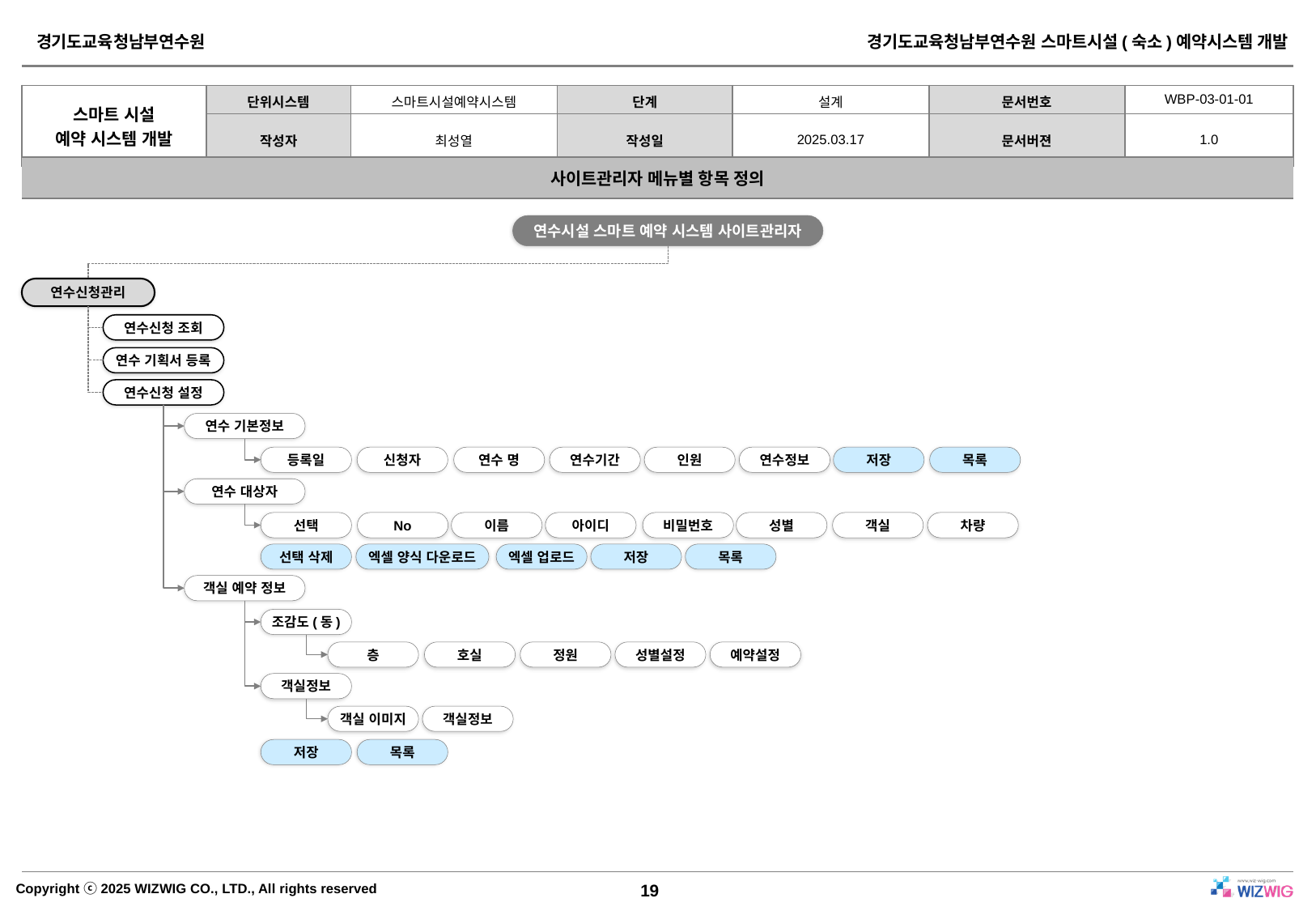

| 사이트관리자 메뉴별 항목 정의 |
| --- |
연수시설 스마트 예약 시스템 사이트관리자
연수신청관리
연수신청 조회
연수 기획서 등록
연수신청 설정
연수 기본정보
등록일
신청자
연수 명
연수기간
인원
연수정보
저장
목록
연수 대상자
선택
No
이름
아이디
비밀번호
성별
객실
차량
선택 삭제
엑셀 양식 다운로드
엑셀 업로드
저장
목록
객실 예약 정보
조감도(동)
층
호실
정원
성별설정
예약설정
객실정보
객실 이미지
객실정보
저장
목록